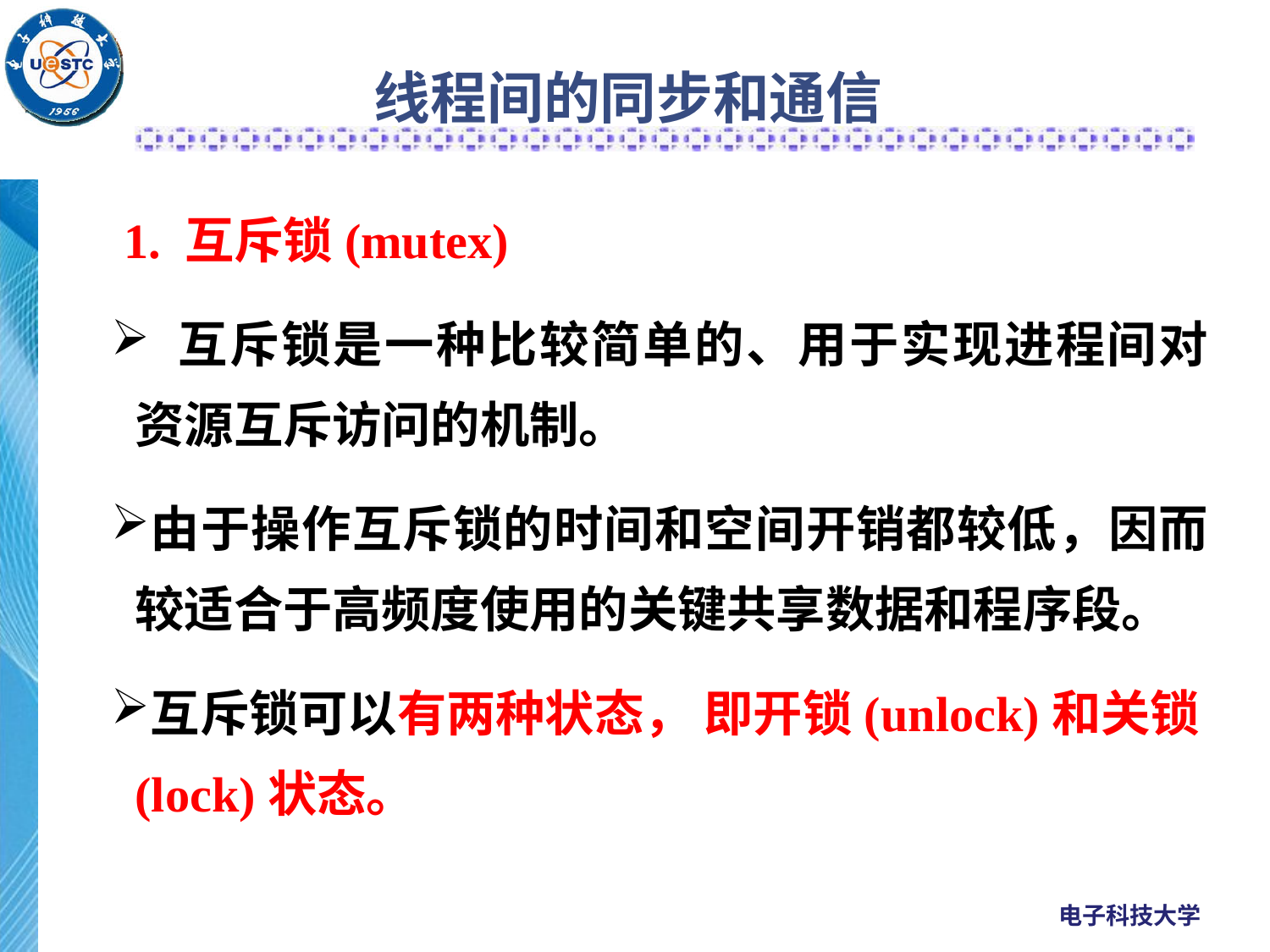

# 线程间的同步和通信
 1. 互斥锁(mutex)
 互斥锁是一种比较简单的、用于实现进程间对资源互斥访问的机制。
由于操作互斥锁的时间和空间开销都较低，因而较适合于高频度使用的关键共享数据和程序段。
互斥锁可以有两种状态， 即开锁(unlock)和关锁(lock)状态。